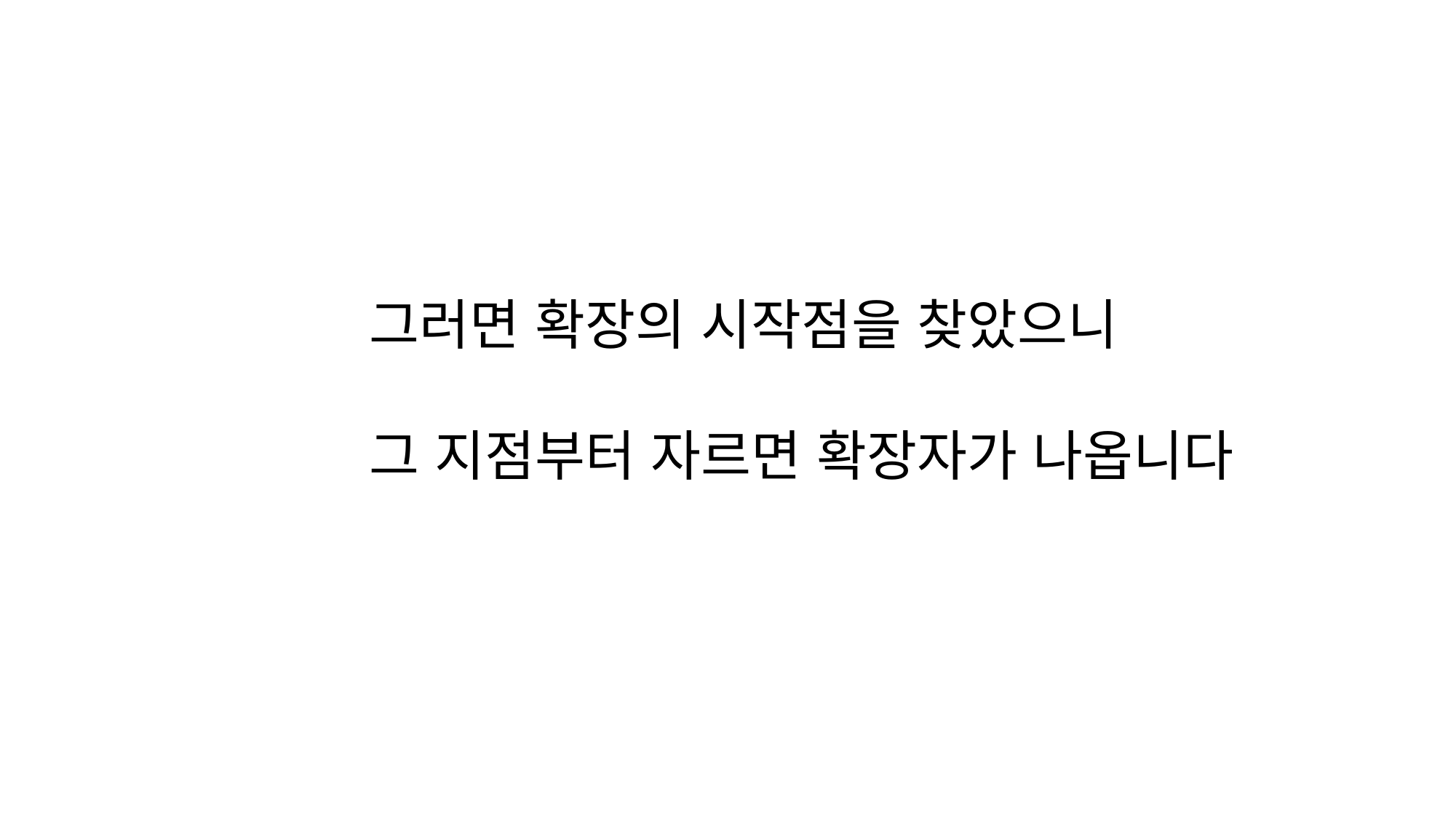

그러면 확장의 시작점을 찾았으니

그 지점부터 자르면 확장자가 나옵니다